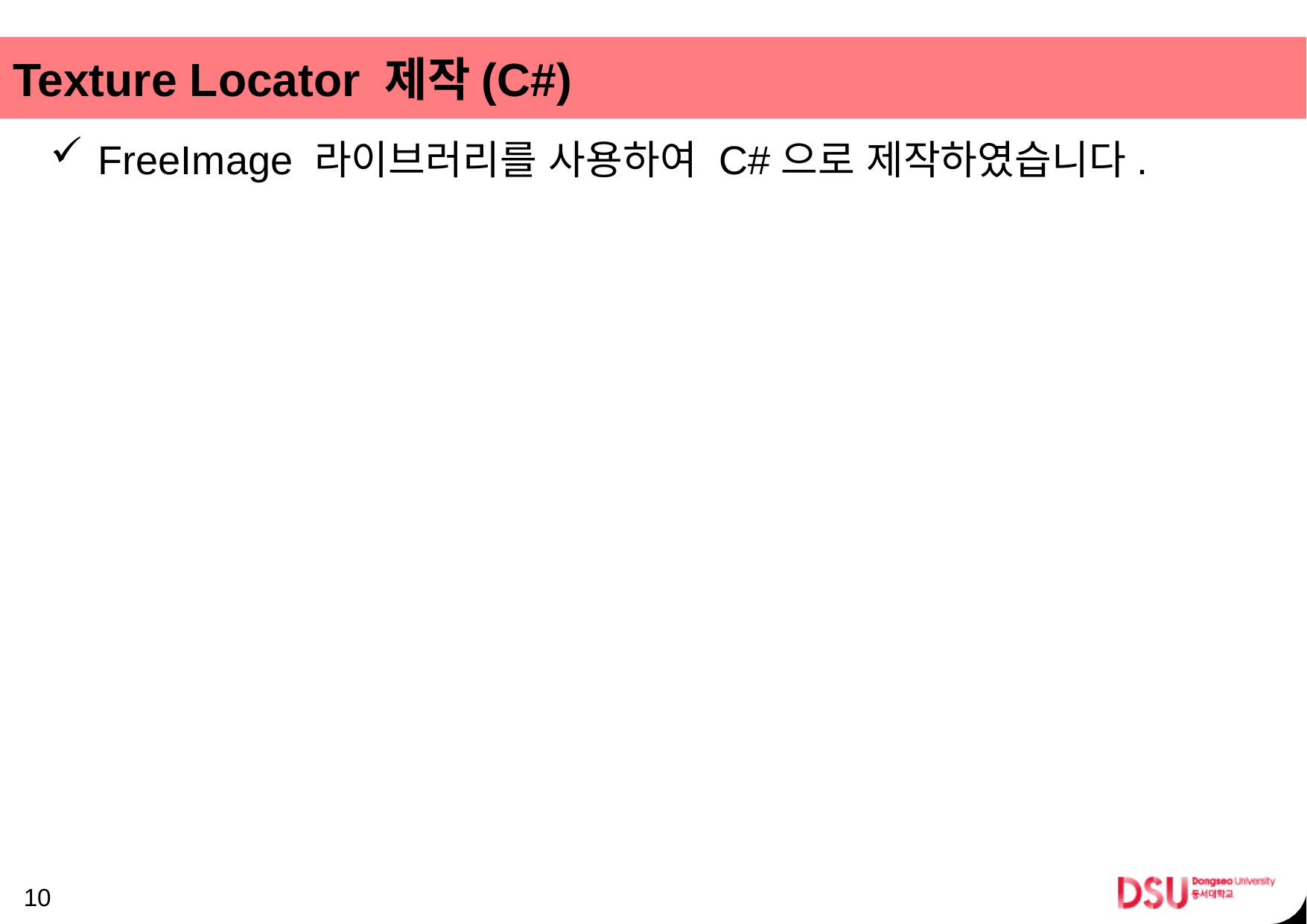

# Texture Locator 제작(C#)
FreeImage 라이브러리를 사용하여 C#으로 제작하였습니다.
10